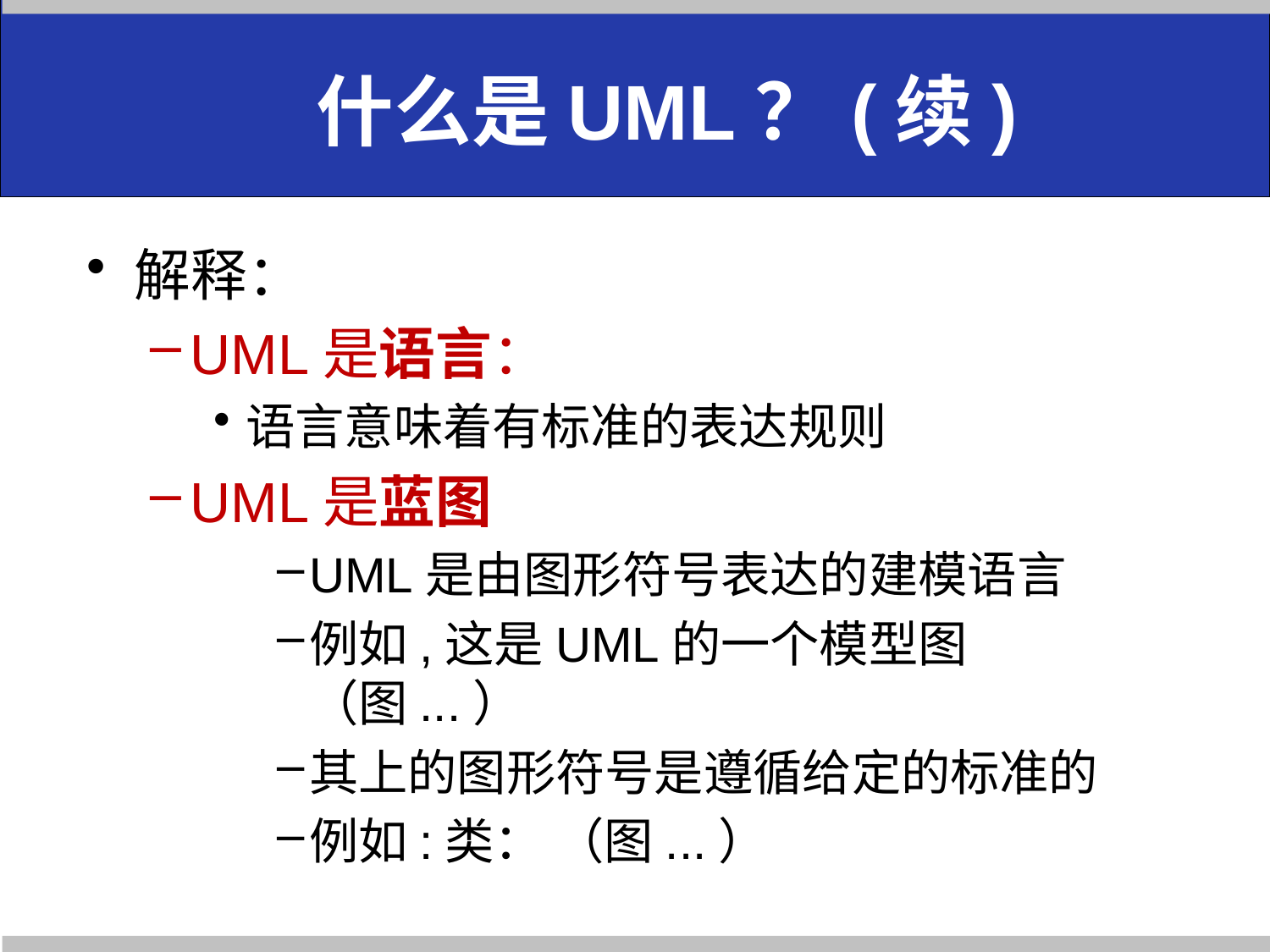

# 什么是UML？(续)
解释：
UML是语言：
语言意味着有标准的表达规则
UML是蓝图
UML是由图形符号表达的建模语言
例如,这是UML的一个模型图（图...）
其上的图形符号是遵循给定的标准的
例如:类： （图...）
292